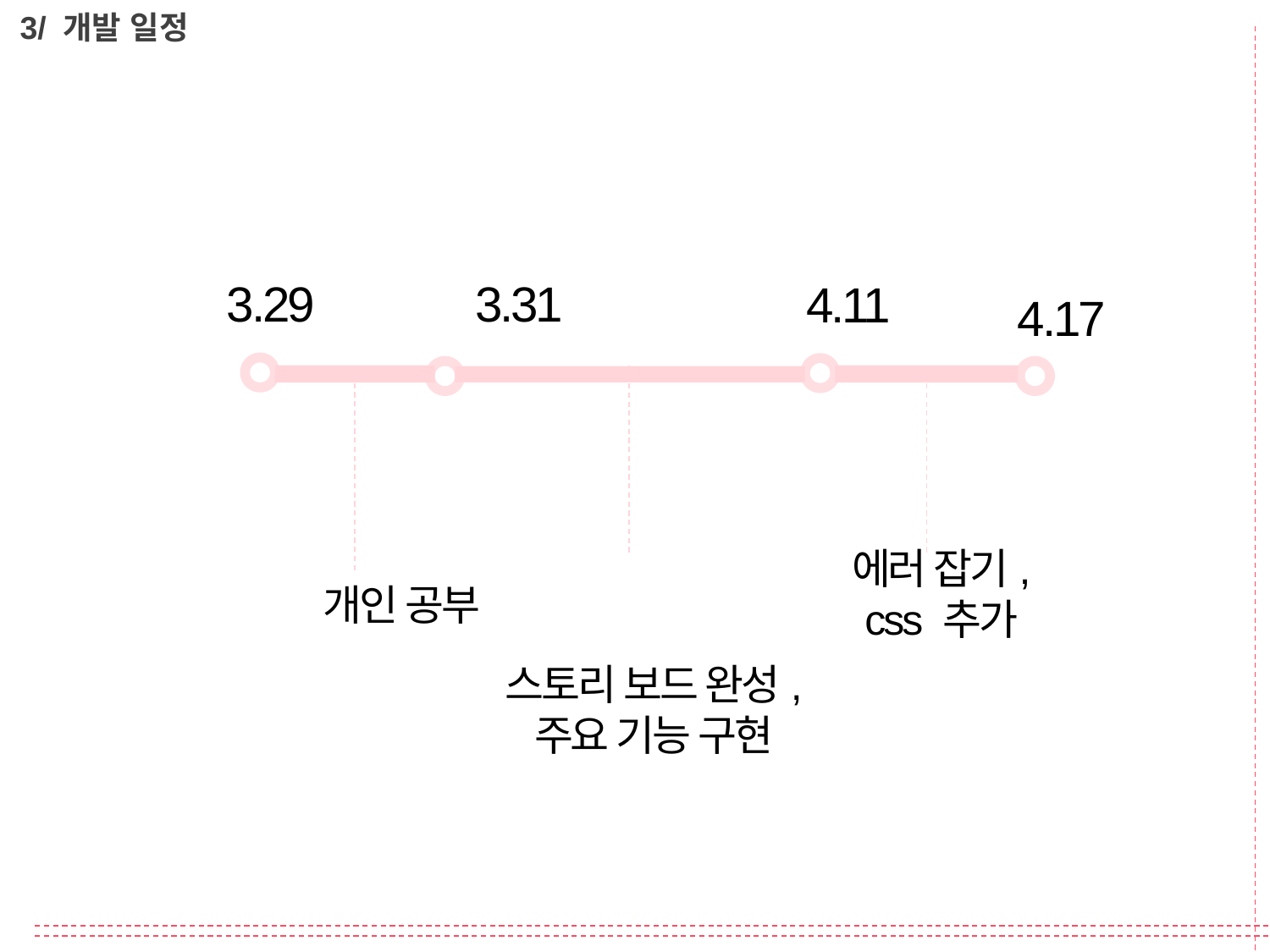

3/ 개발 일정
3.29
3.31
4.11
4.17

에러 잡기,
css 추가
개인 공부
스토리 보드 완성,
주요 기능 구현